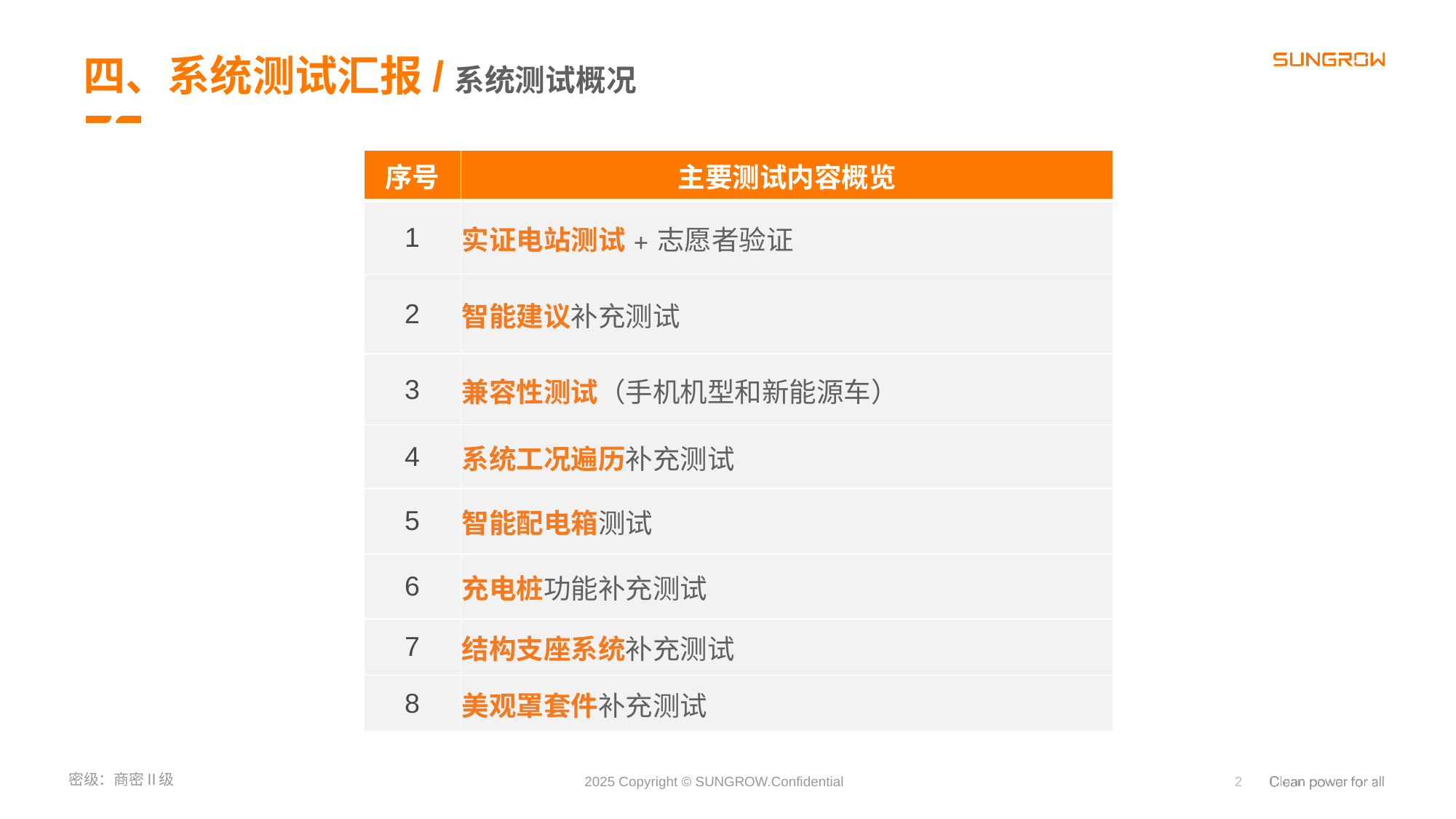

四、系统测试汇报/系统测试概况
| 序号 | 主要测试内容概览 |
| --- | --- |
| 1 | 实证电站测试+志愿者验证 |
| 2 | 智能建议补充测试 |
| 3 | 兼容性测试（手机机型和新能源车） |
| 4 | 系统工况遍历补充测试 |
| 5 | 智能配电箱测试 |
| 6 | 充电桩功能补充测试 |
| 7 | 结构支座系统补充测试 |
| 8 | 美观罩套件补充测试 |
2